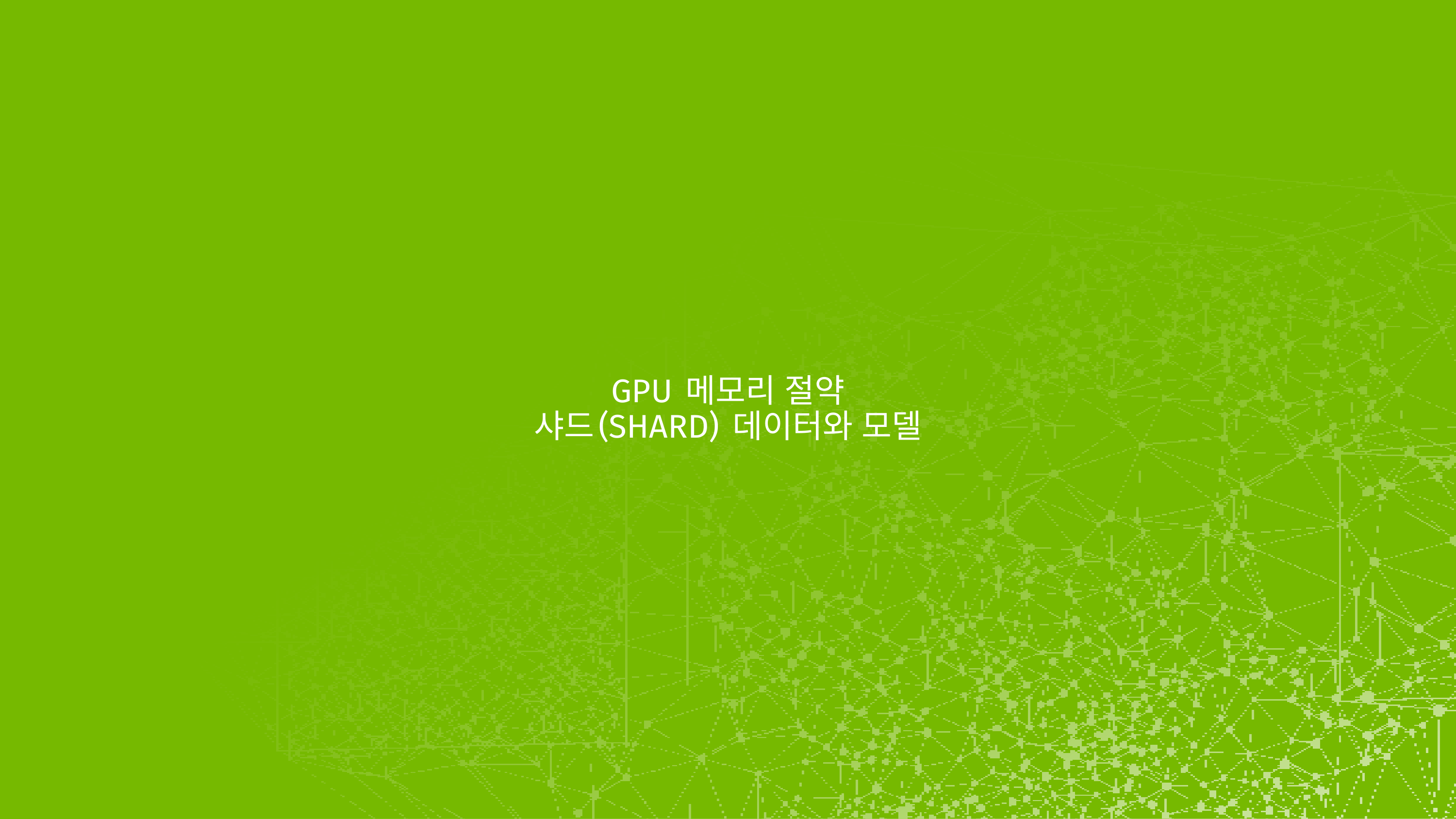

# GPU 메모리 절약 샤드(SHARD) 데이터와 모델